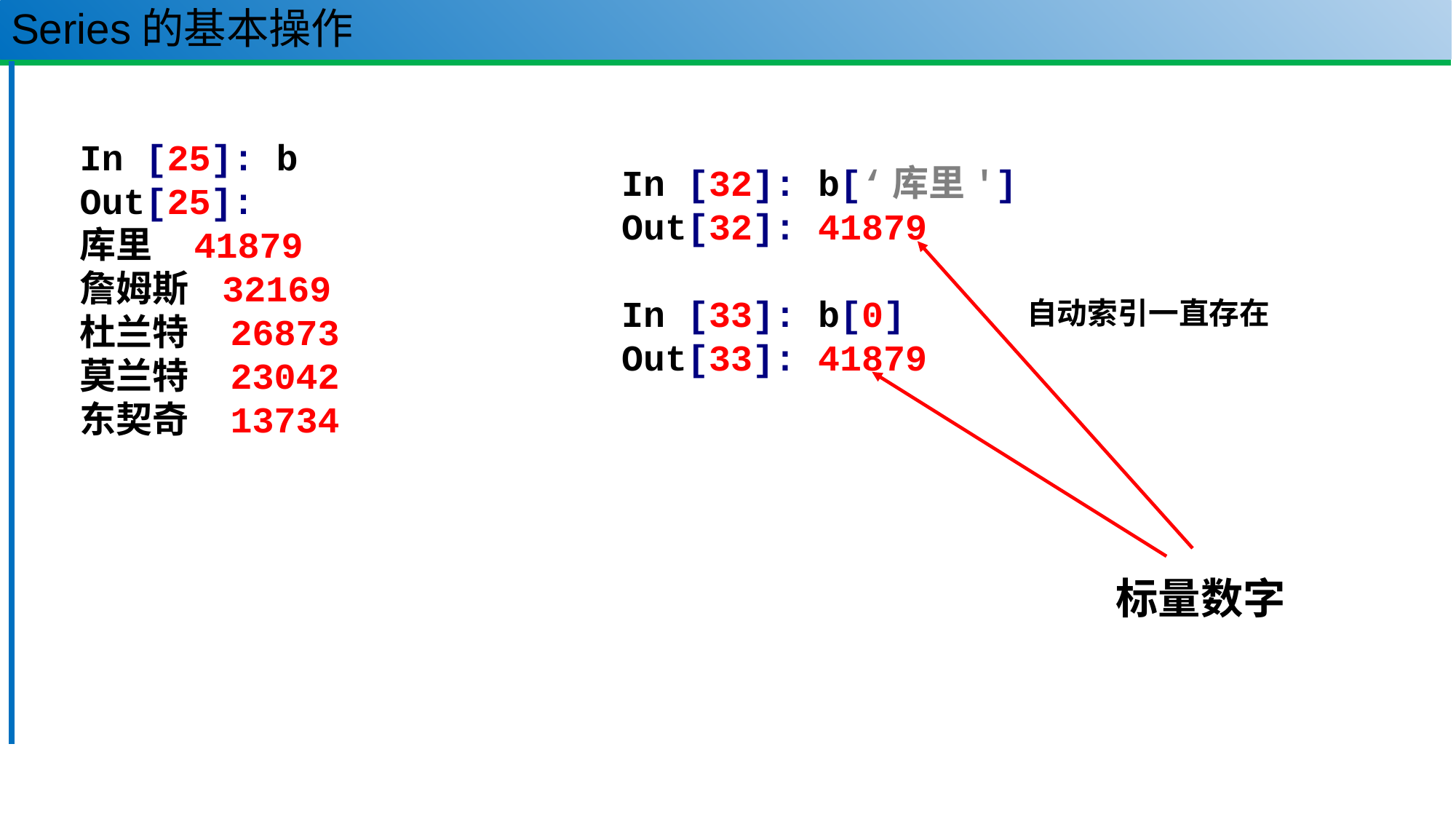

# Series的基本操作
In [25]: b
Out[25]:
库里    41879
詹姆斯   32169
杜兰特    26873
莫兰特    23042
东契奇    13734
In [32]: b[‘库里']
Out[32]: 41879

In [33]: b[0]
Out[33]: 41879
自动索引一直存在
标量数字